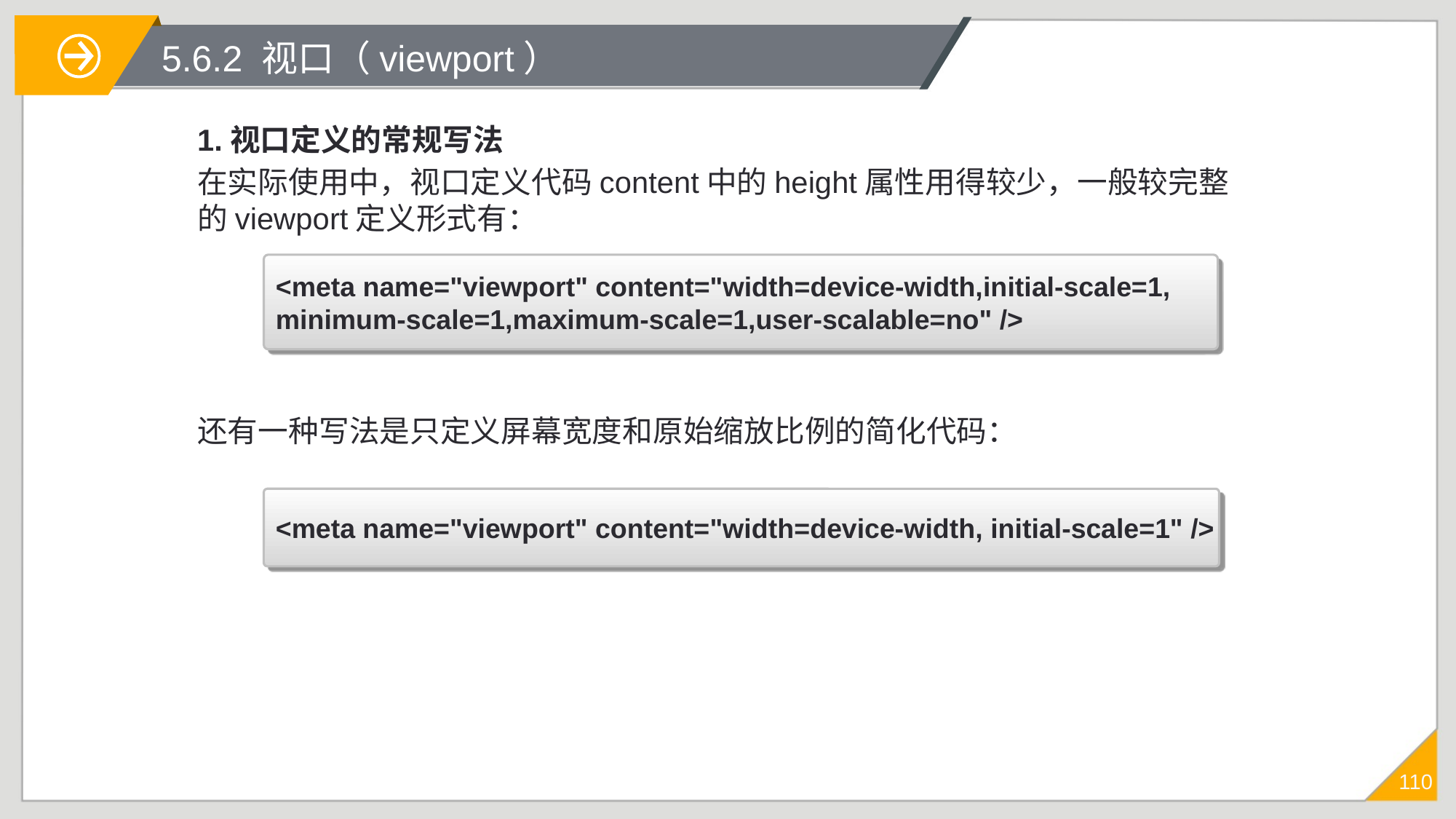

# 5.6.2 视口（viewport）
1.视口定义的常规写法
在实际使用中，视口定义代码content中的height属性用得较少，一般较完整的viewport定义形式有：

还有一种写法是只定义屏幕宽度和原始缩放比例的简化代码：

<meta name="viewport" content="width=device-width,initial-scale=1,
minimum-scale=1,maximum-scale=1,user-scalable=no" />
<meta name="viewport" content="width=device-width, initial-scale=1" />